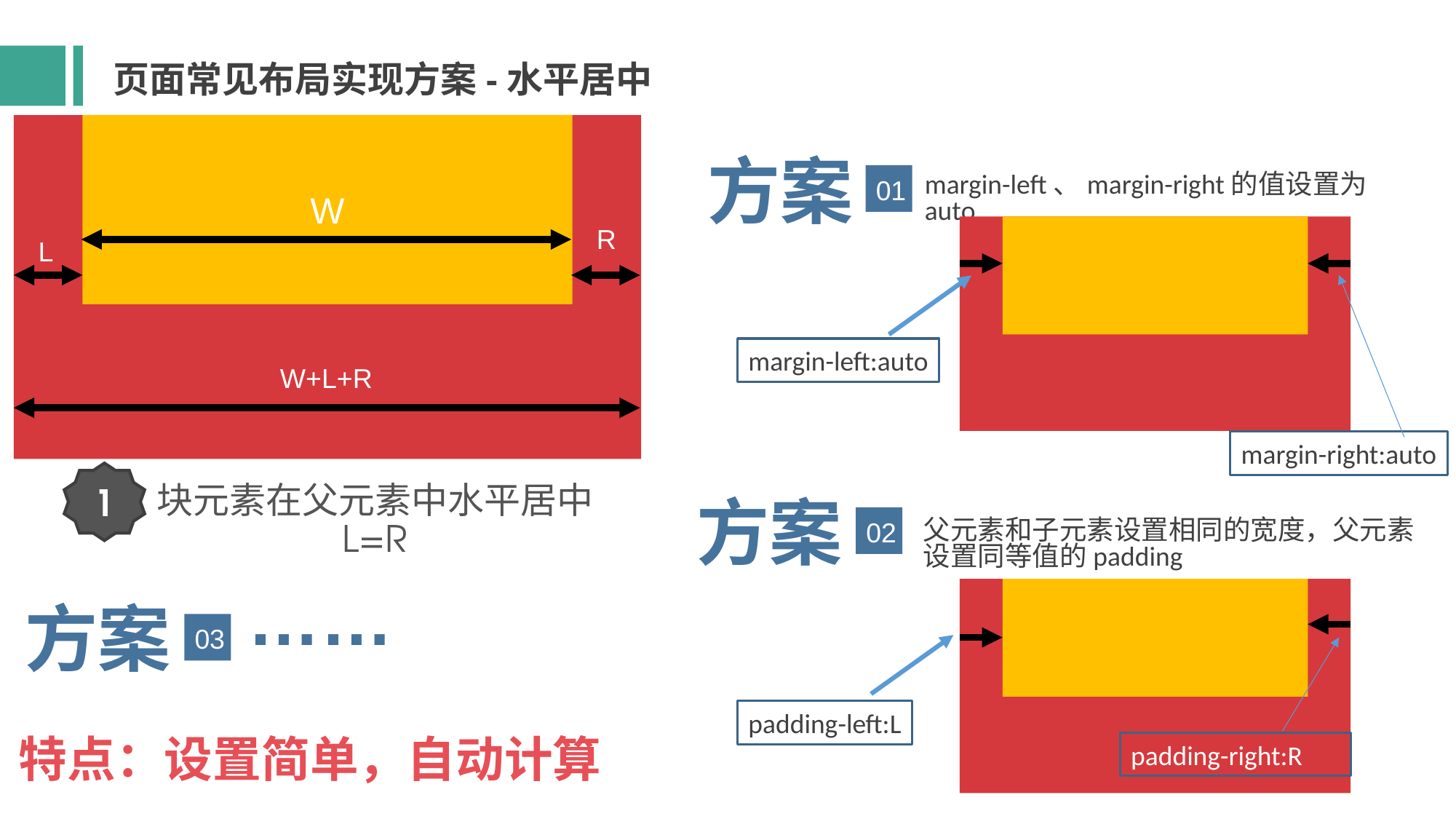

页面常见布局实现方案-水平居中

W
方案

01
margin-left、margin-right的值设置为auto
R

L
margin-left:auto
W+L+R
margin-right:auto
1
块元素在父元素中水平居中
L=R
方案

02
父元素和子元素设置相同的宽度，父元素设置同等值的padding
……

方案

03
padding-left:L
特点：设置简单，自动计算
padding-right:R